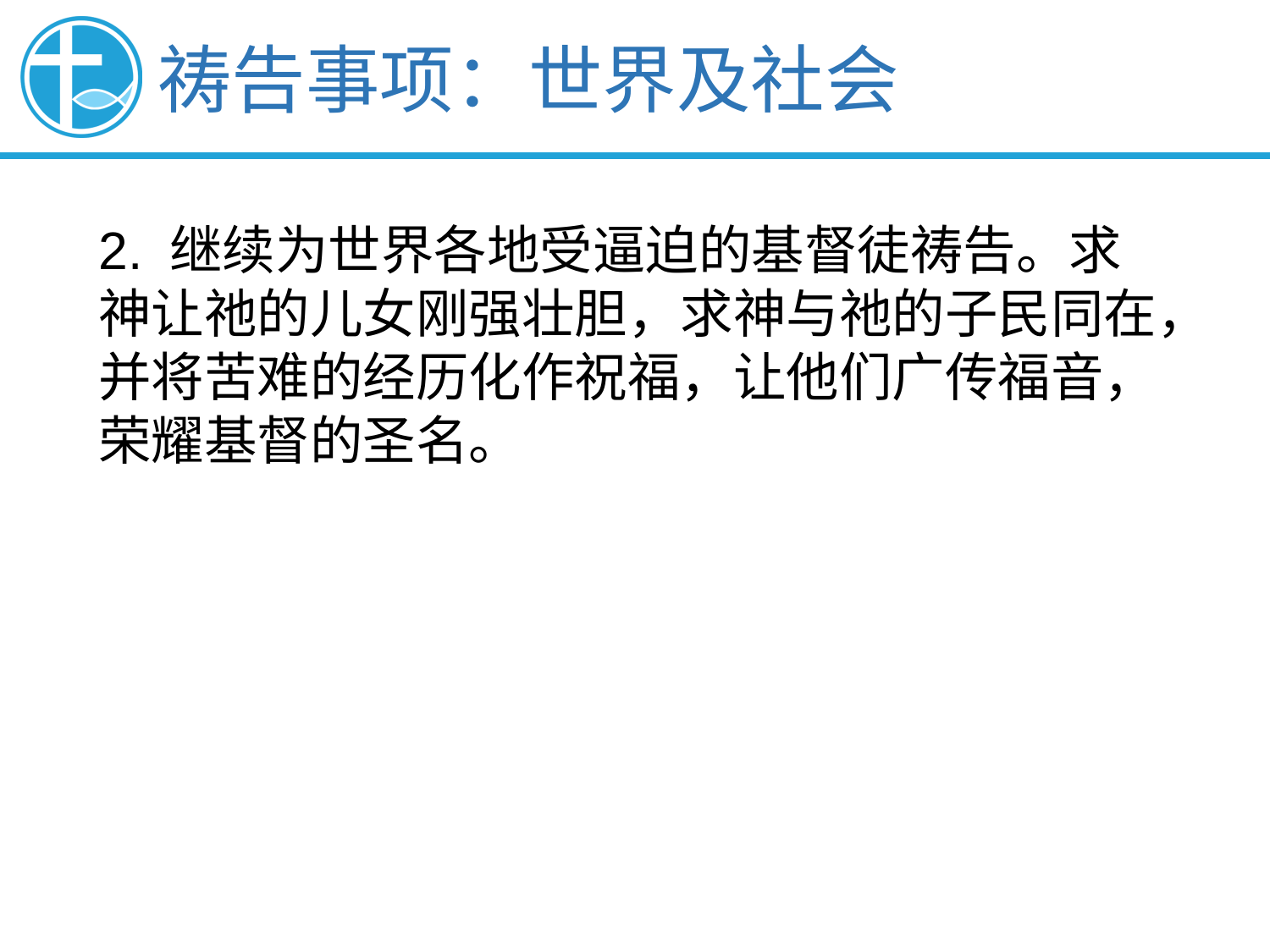

祷告事项：世界及社会

2. 继续为世界各地受逼迫的基督徒祷告。求神让祂的儿女刚强壮胆，求神与祂的子民同在，并将苦难的经历化作祝福，让他们广传福音，荣耀基督的圣名。